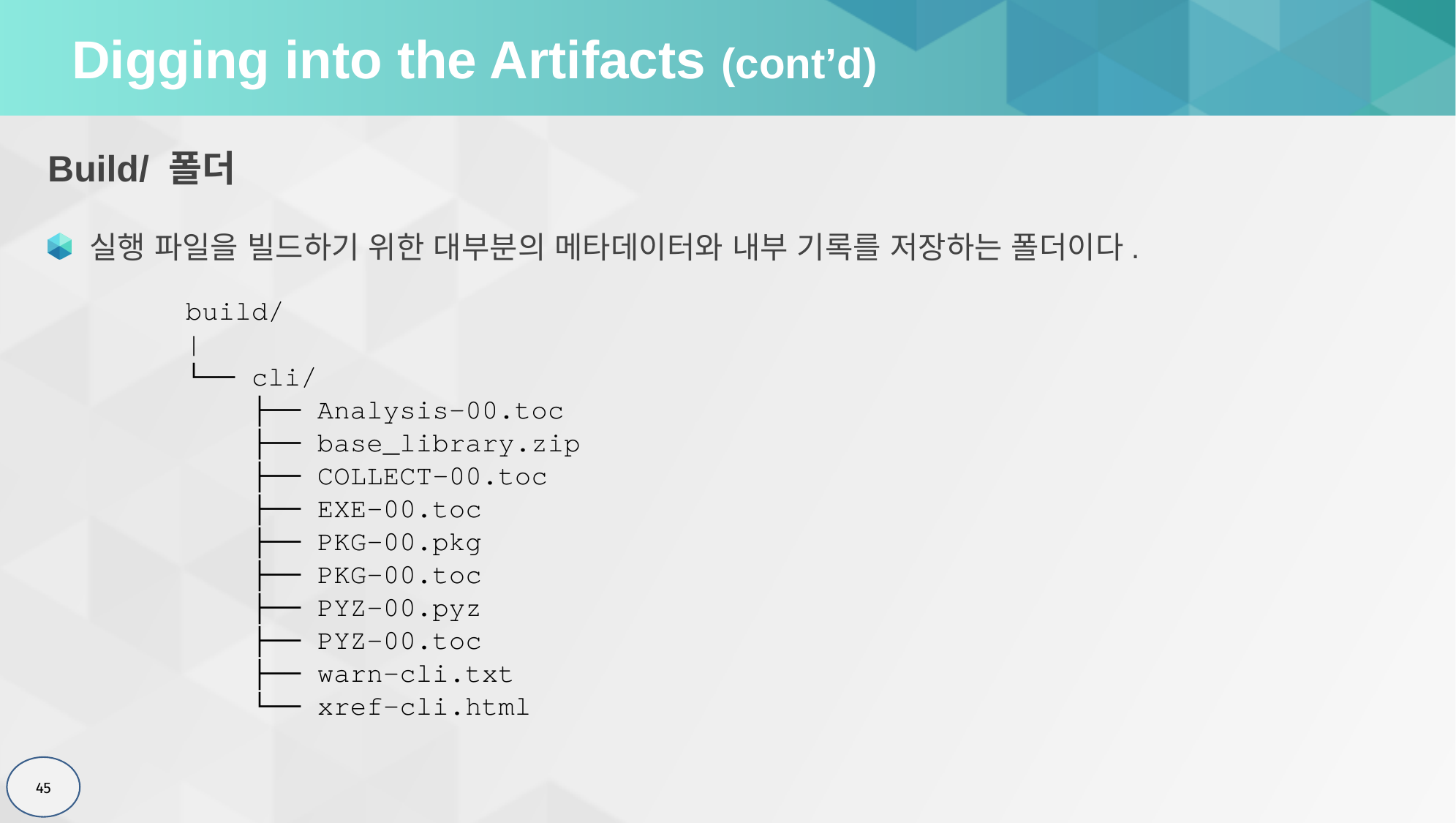

# Digging into the Artifacts (cont’d)
Build/ 폴더
실행 파일을 빌드하기 위한 대부분의 메타데이터와 내부 기록를 저장하는 폴더이다.
build/
|
└── cli/
    ├── Analysis-00.toc
    ├── base_library.zip
    ├── COLLECT-00.toc
    ├── EXE-00.toc
    ├── PKG-00.pkg
    ├── PKG-00.toc
    ├── PYZ-00.pyz
    ├── PYZ-00.toc
    ├── warn-cli.txt
    └── xref-cli.html